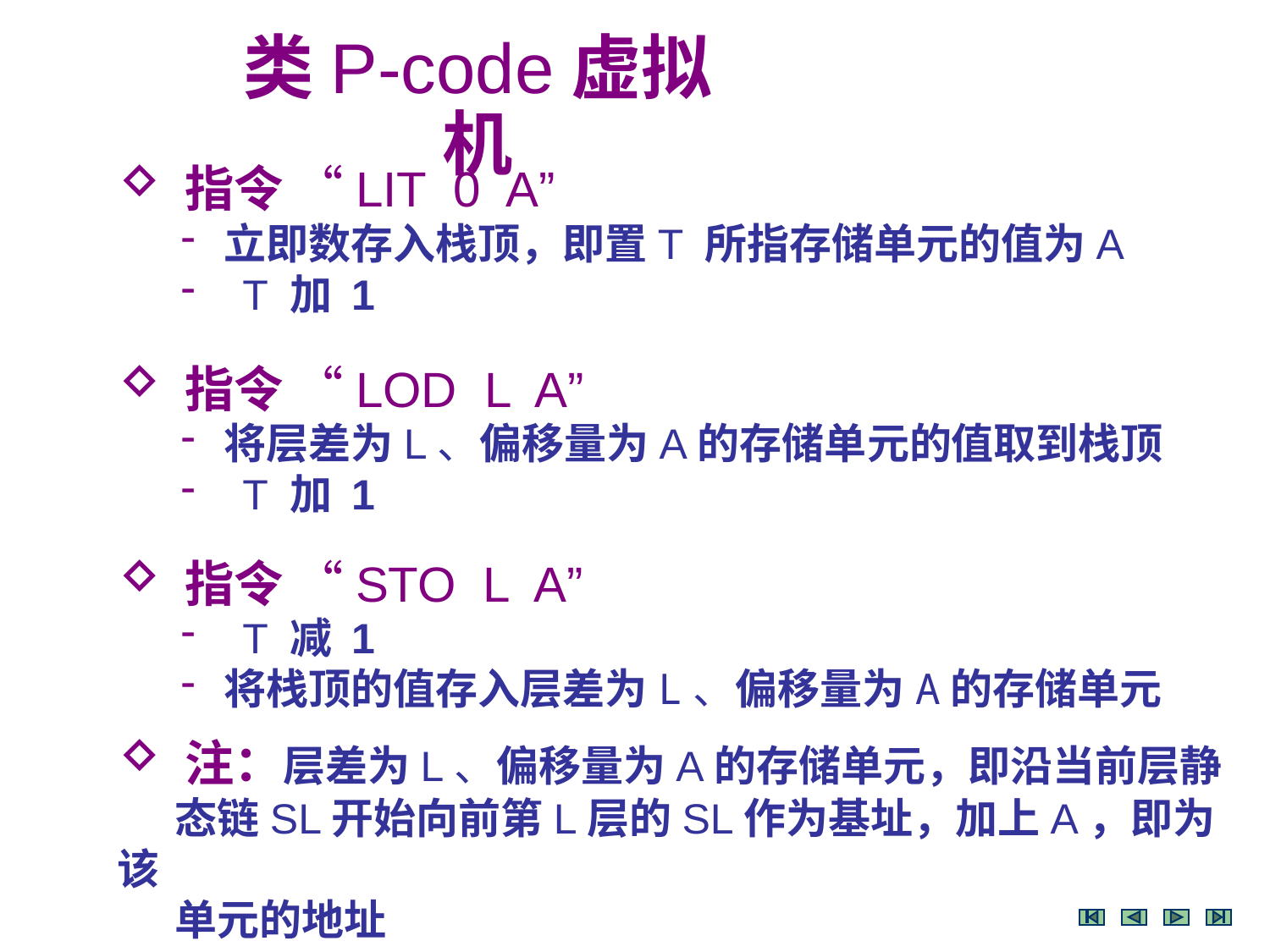

类P-code虚拟机
 指令 “LIT  0  A”
  立即数存入栈顶，即置T 所指存储单元的值为A
    T 加 1
 指令 “LOD  L  A”
  将层差为L、偏移量为A的存储单元的值取到栈顶
    T 加 1
 指令 “STO  L  A”
    T 减 1
  将栈顶的值存入层差为L、偏移量为A的存储单元
 注：层差为L、偏移量为A的存储单元，即沿当前层静
     态链SL开始向前第L层的SL作为基址，加上A，即为该
     单元的地址